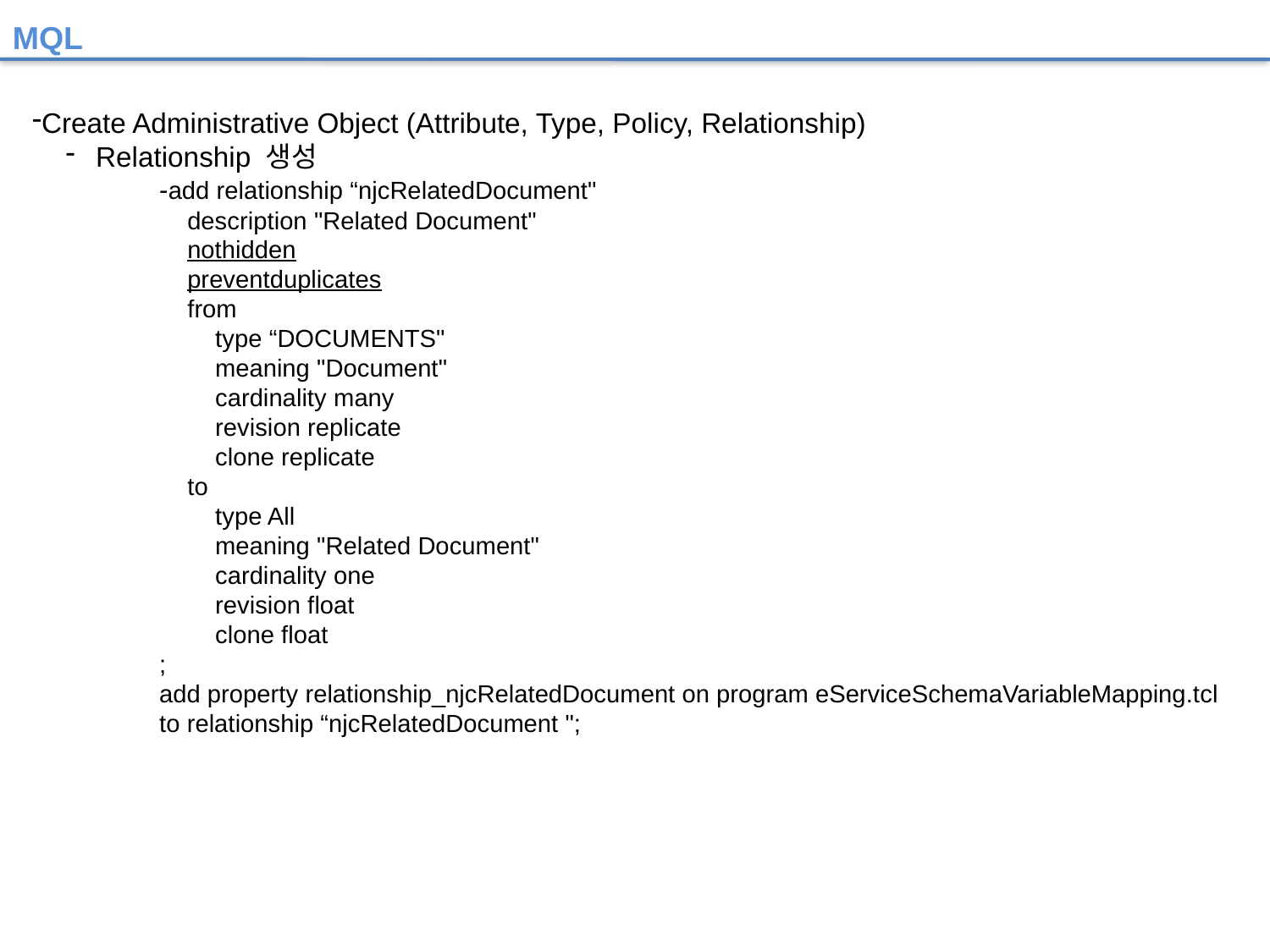

MQL
Create Administrative Object (Attribute, Type, Policy, Relationship)
Relationship 생성
	-add relationship “njcRelatedDocument"
    description "Related Document"
    nothidden
    preventduplicates
    from
        type “DOCUMENTS"
        meaning "Document"
        cardinality many
        revision replicate
        clone replicate
    to
        type All
        meaning "Related Document"
        cardinality one
        revision float
        clone float
;
add property relationship_njcRelatedDocument on program eServiceSchemaVariableMapping.tcl to relationship “njcRelatedDocument ";